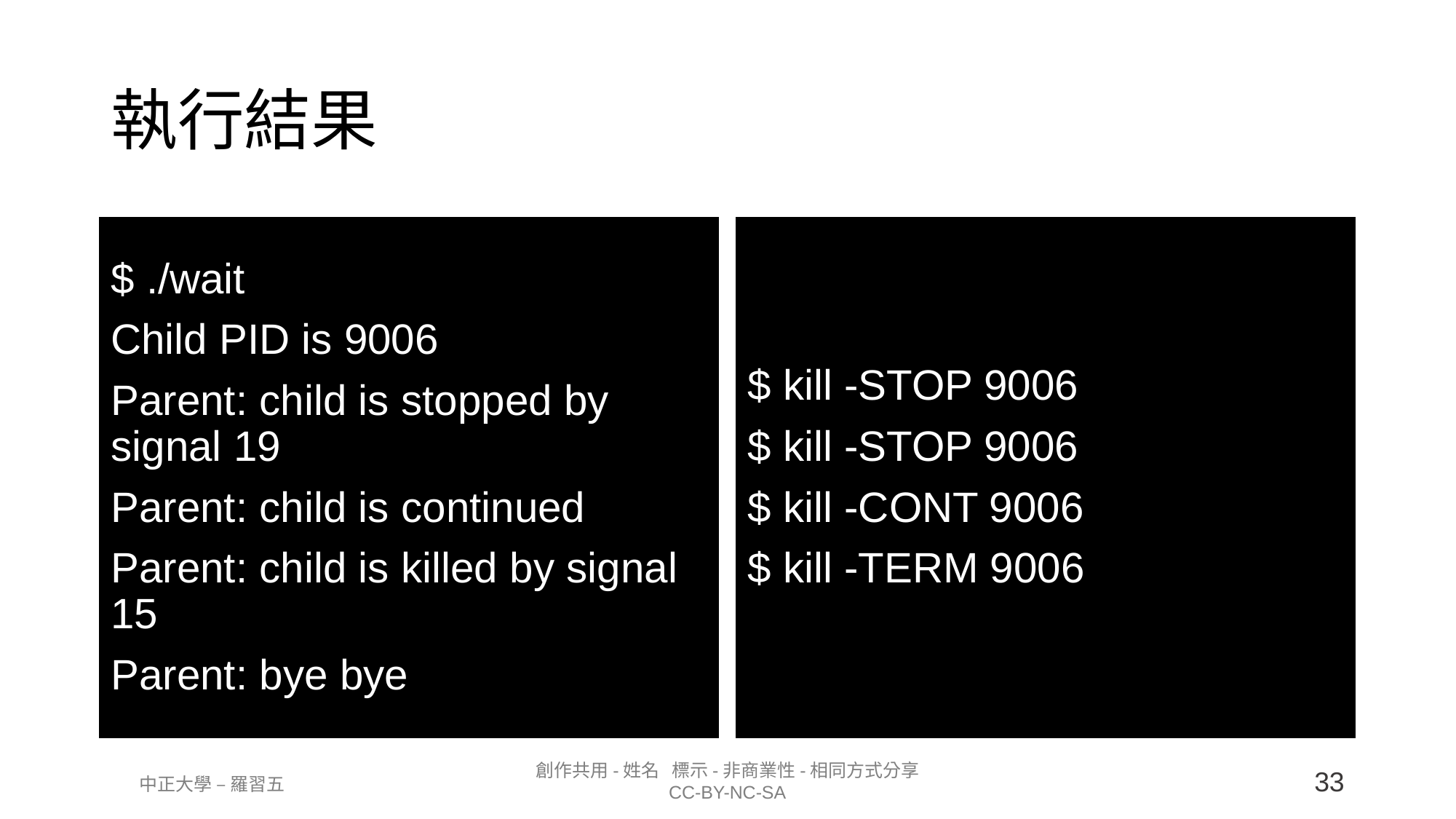

# 執行結果
$ ./wait
Child PID is 9006
Parent: child is stopped by signal 19
Parent: child is continued
Parent: child is killed by signal 15
Parent: bye bye
$ kill -STOP 9006
$ kill -STOP 9006
$ kill -CONT 9006
$ kill -TERM 9006